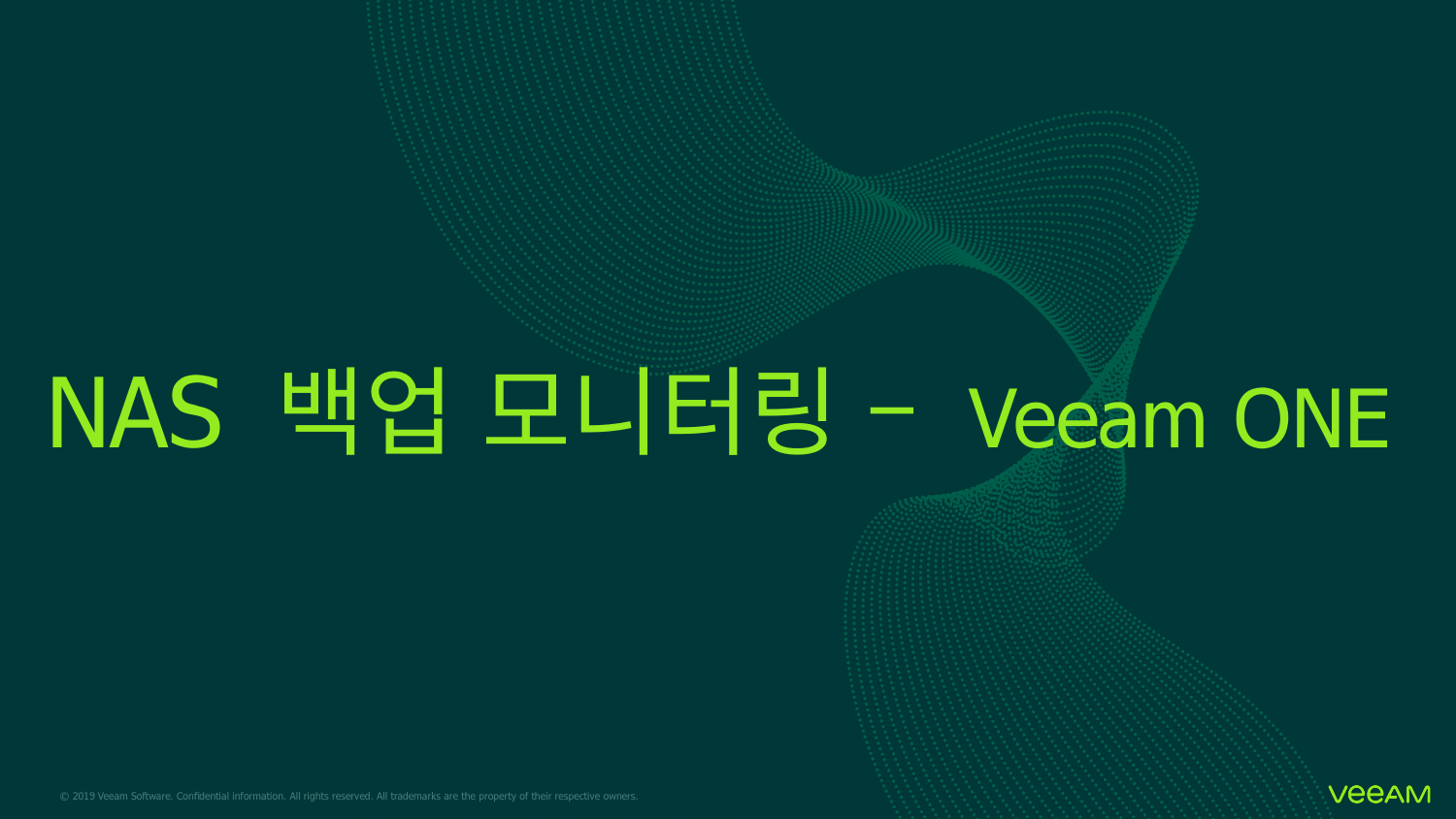

# NAS 백업 모니터링 – Veeam ONE